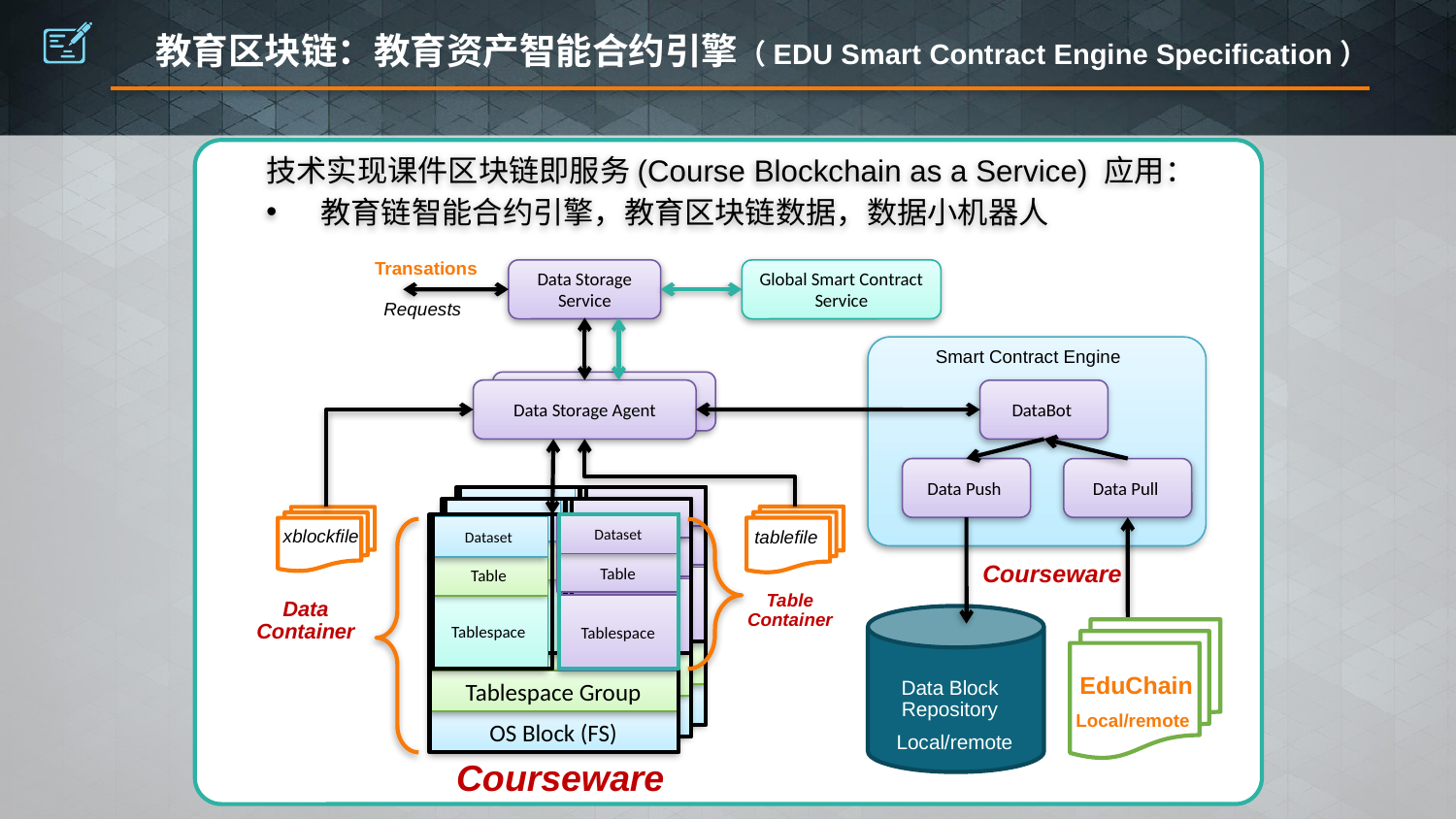

# 教育区块链：教育资产智能合约引擎（EDU Smart Contract Engine Specification）

技术实现课件区块链即服务(Course Blockchain as a Service) 应用：
教育链智能合约引擎，教育区块链数据，数据小机器人

Data Storage Service
Global Smart Contract Service
Requests

Smart Contract Engine
Data Storage Agent
Data Storage Agent
DataBot
Data Push
Data Pull

Dataset

Dataset
Table
Table
Tablespace
Tablespace
Tablespace Group
OS Block (FS)

Dataset

Dataset
Table
Table
Tablespace
Tablespace
Tablespace Group
OS Block (FS)

Dataset

Dataset
Table
Table
Tablespace
Tablespace
Tablespace Group
OS Block (FS)

xblockfile
tablefile
Courseware
Table Container
Data Container

Data Block Repository
Local/remote
Courseware
Transations

EduChain
Local/remote